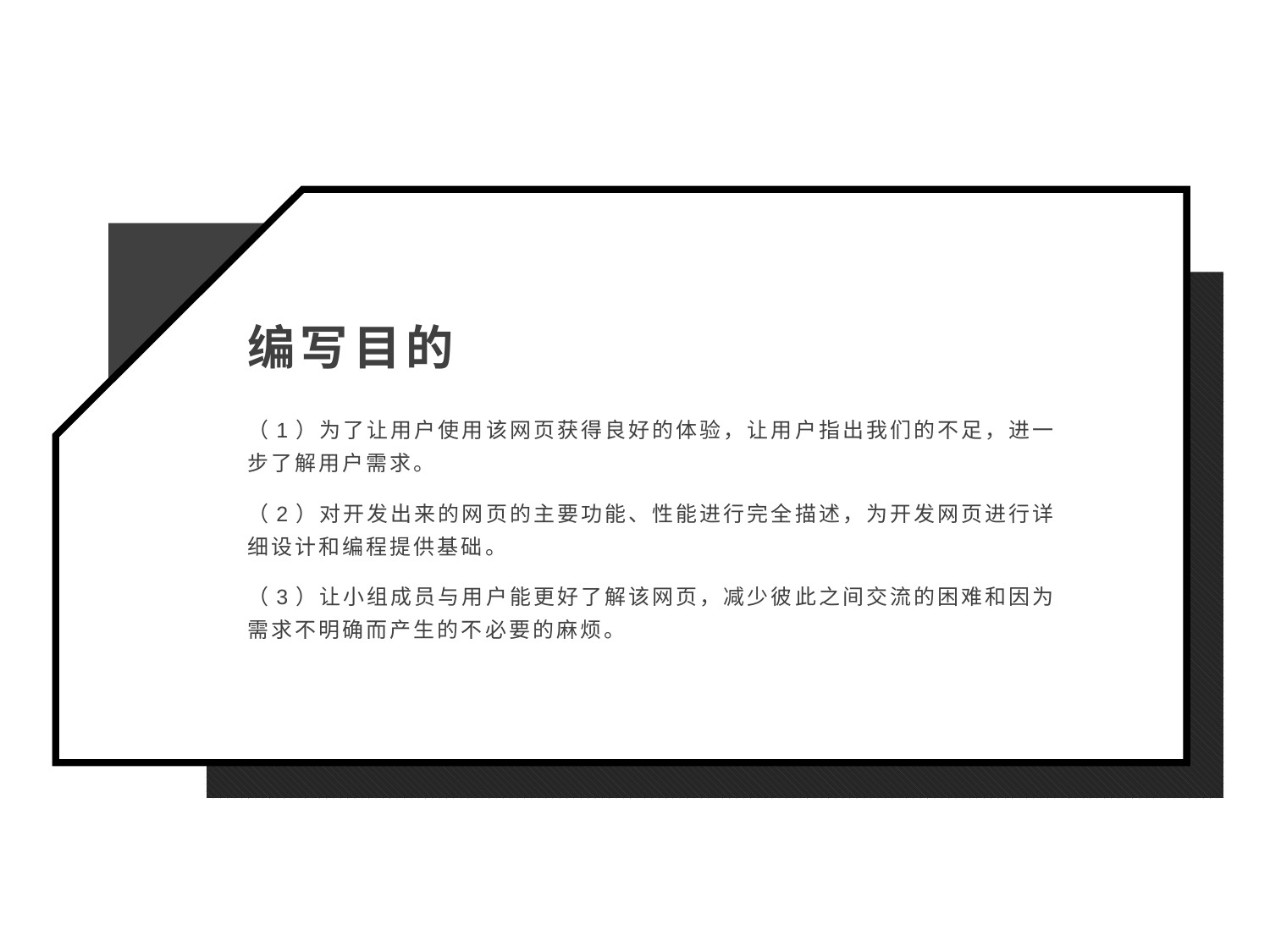

编写目的
（1）为了让用户使用该网页获得良好的体验，让用户指出我们的不足，进一步了解用户需求。
（2）对开发出来的网页的主要功能、性能进行完全描述，为开发网页进行详细设计和编程提供基础。
（3）让小组成员与用户能更好了解该网页，减少彼此之间交流的困难和因为需求不明确而产生的不必要的麻烦。